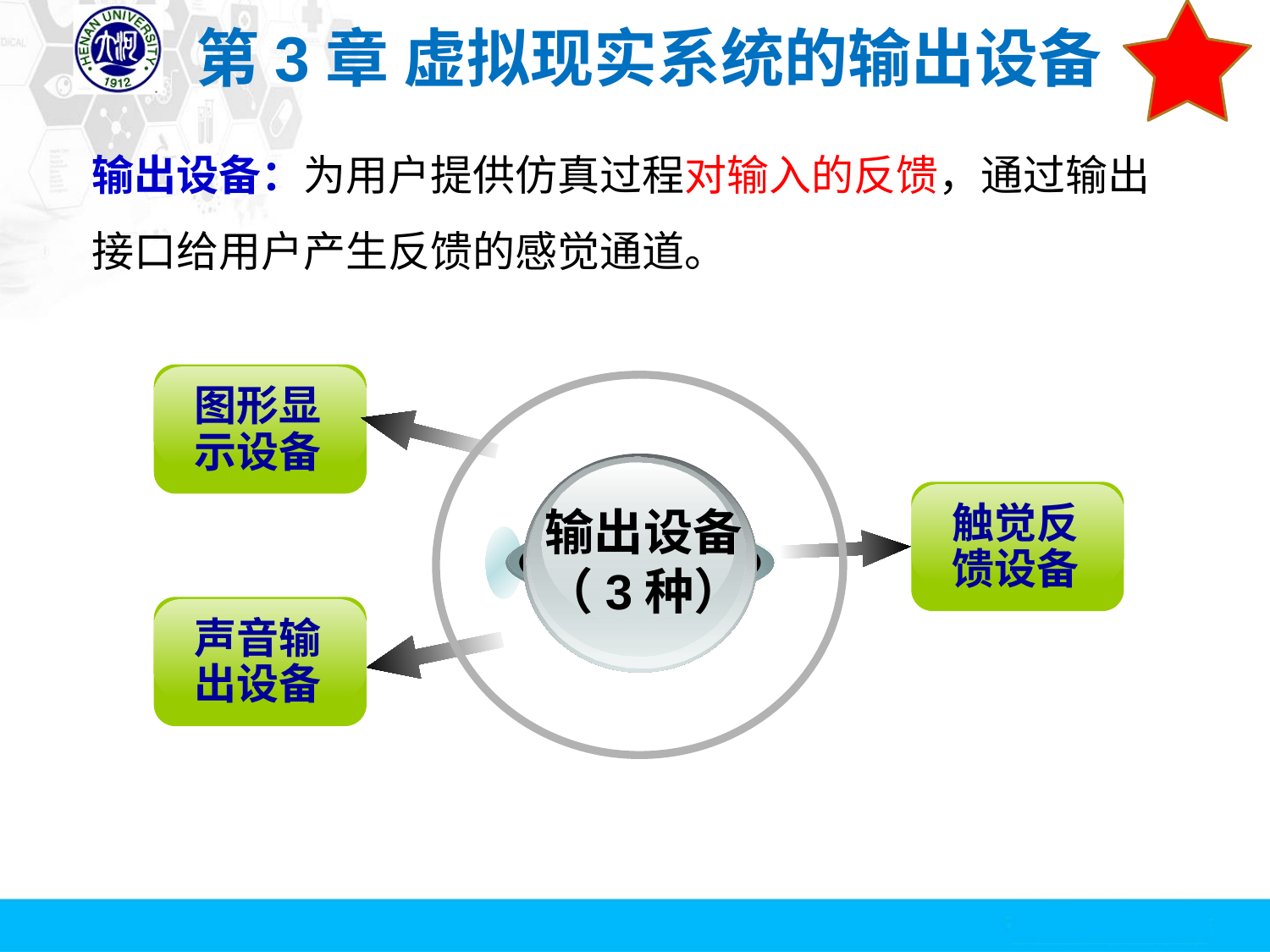

# 第3章 虚拟现实系统的输出设备
输出设备：为用户提供仿真过程对输入的反馈，通过输出接口给用户产生反馈的感觉通道。

图形显示设备

输出设备
（3种）
触觉反馈设备

声音输出设备